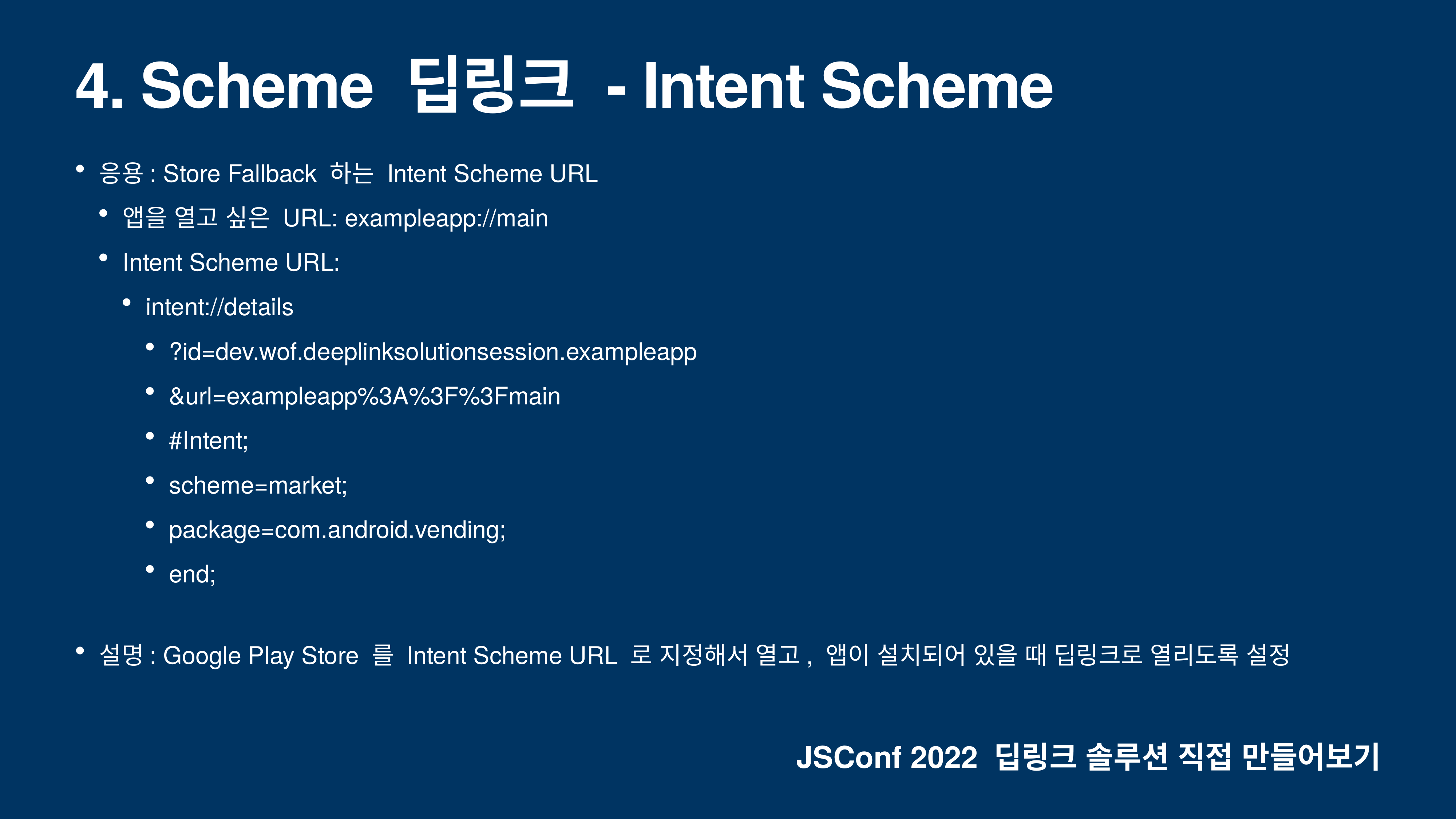

# 4. Scheme 딥링크 - Intent Scheme
응용: Store Fallback 하는 Intent Scheme URL
앱을 열고 싶은 URL: exampleapp://main
Intent Scheme URL:
intent://details
?id=dev.wof.deeplinksolutionsession.exampleapp
&url=exampleapp%3A%3F%3Fmain
#Intent;
scheme=market;
package=com.android.vending;
end;

설명: Google Play Store 를 Intent Scheme URL 로 지정해서 열고, 앱이 설치되어 있을 때 딥링크로 열리도록 설정
JSConf 2022 딥링크 솔루션 직접 만들어보기